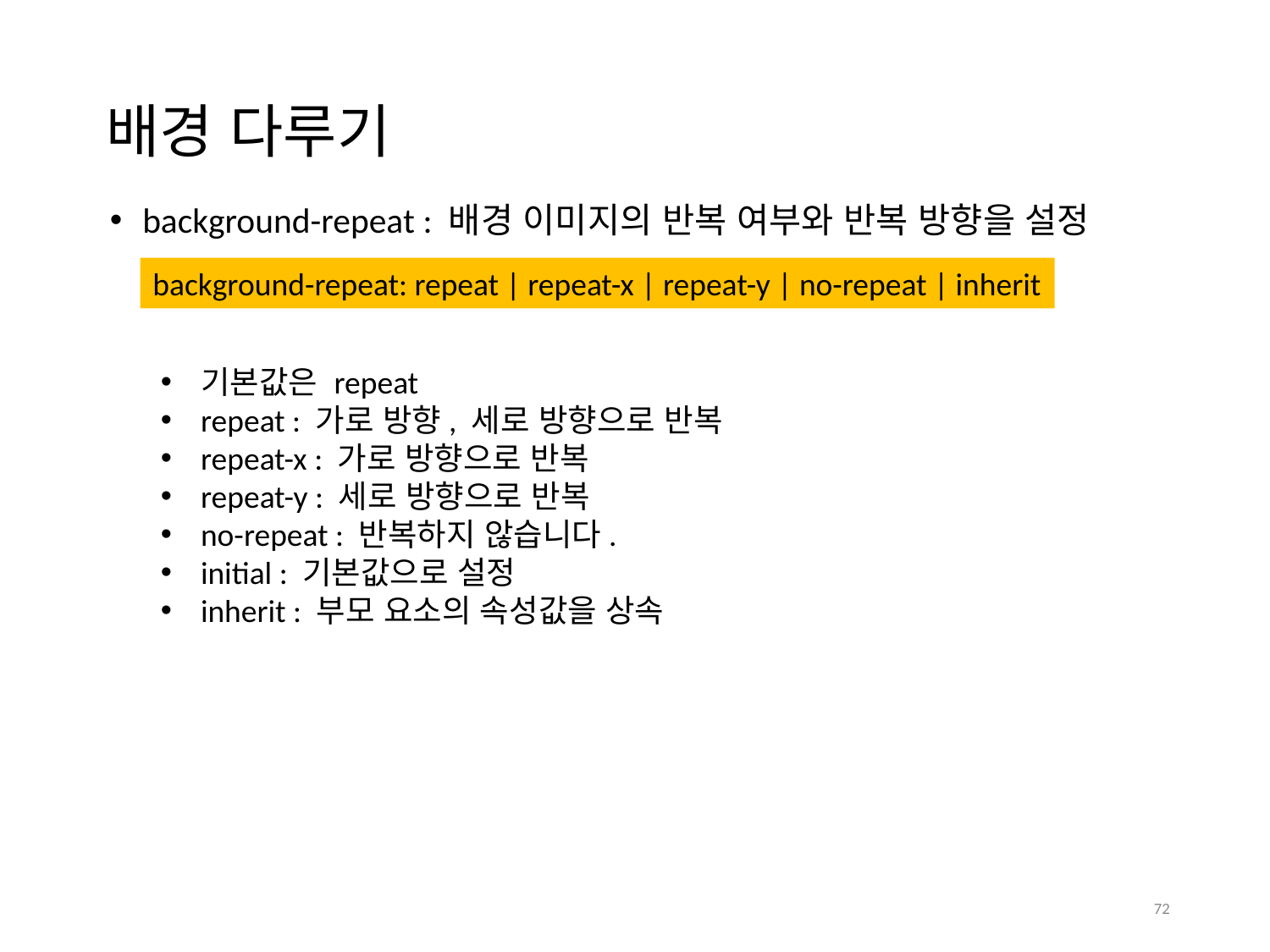

# 배경 다루기
 background-repeat : 배경 이미지의 반복 여부와 반복 방향을 설정

background-repeat: repeat | repeat-x | repeat-y | no-repeat | inherit
기본값은 repeat
repeat : 가로 방향, 세로 방향으로 반복
repeat-x : 가로 방향으로 반복
repeat-y : 세로 방향으로 반복
no-repeat : 반복하지 않습니다.
initial : 기본값으로 설정
inherit : 부모 요소의 속성값을 상속

72